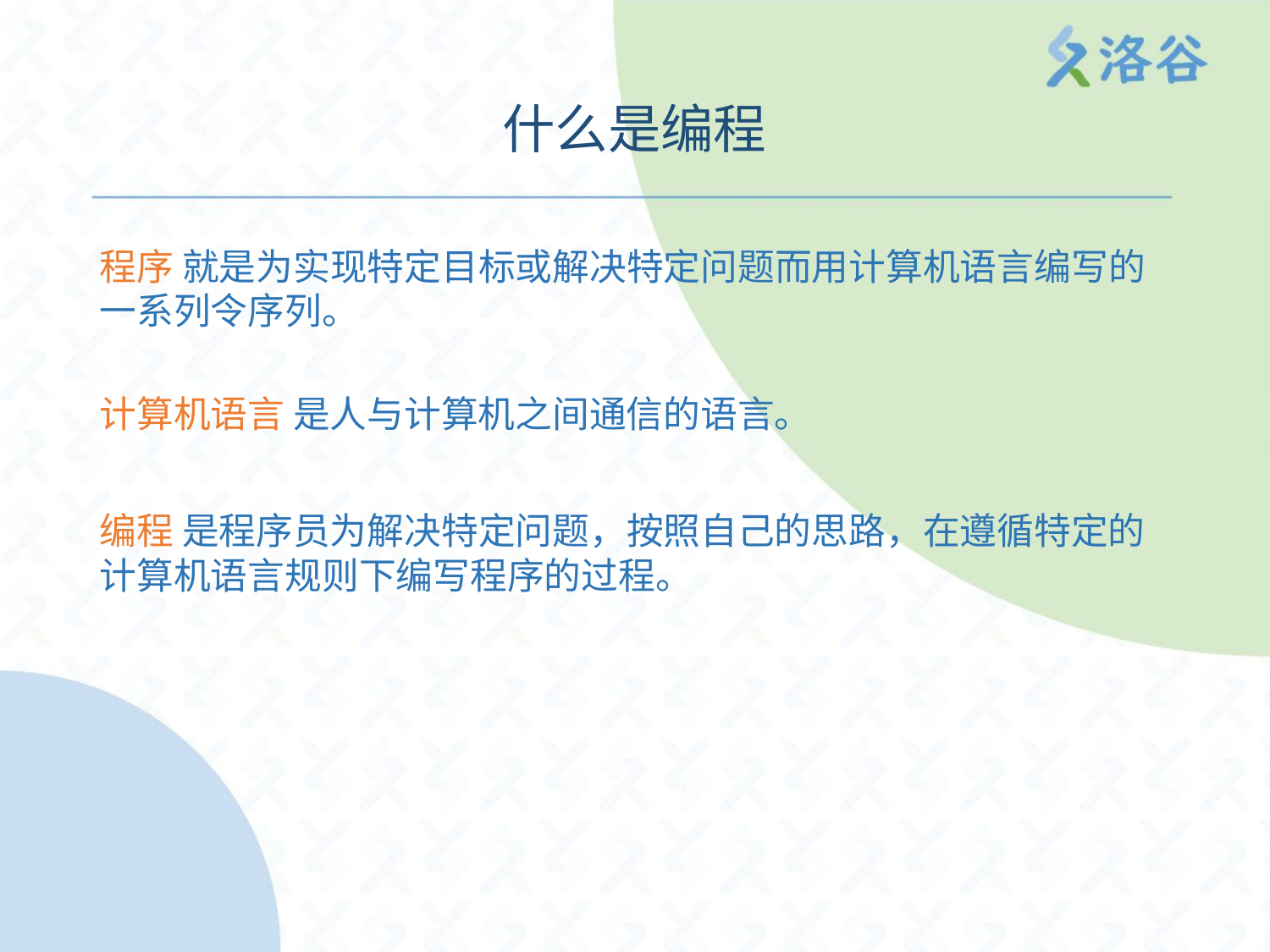

什么是编程
程序 就是为实现特定目标或解决特定问题而用计算机语言编写的
一系列令序列。
计算机语言 是人与计算机之间通信的语言。
编程 是程序员为解决特定问题，按照自己的思路，在遵循特定的
计算机语言规则下编写程序的过程。